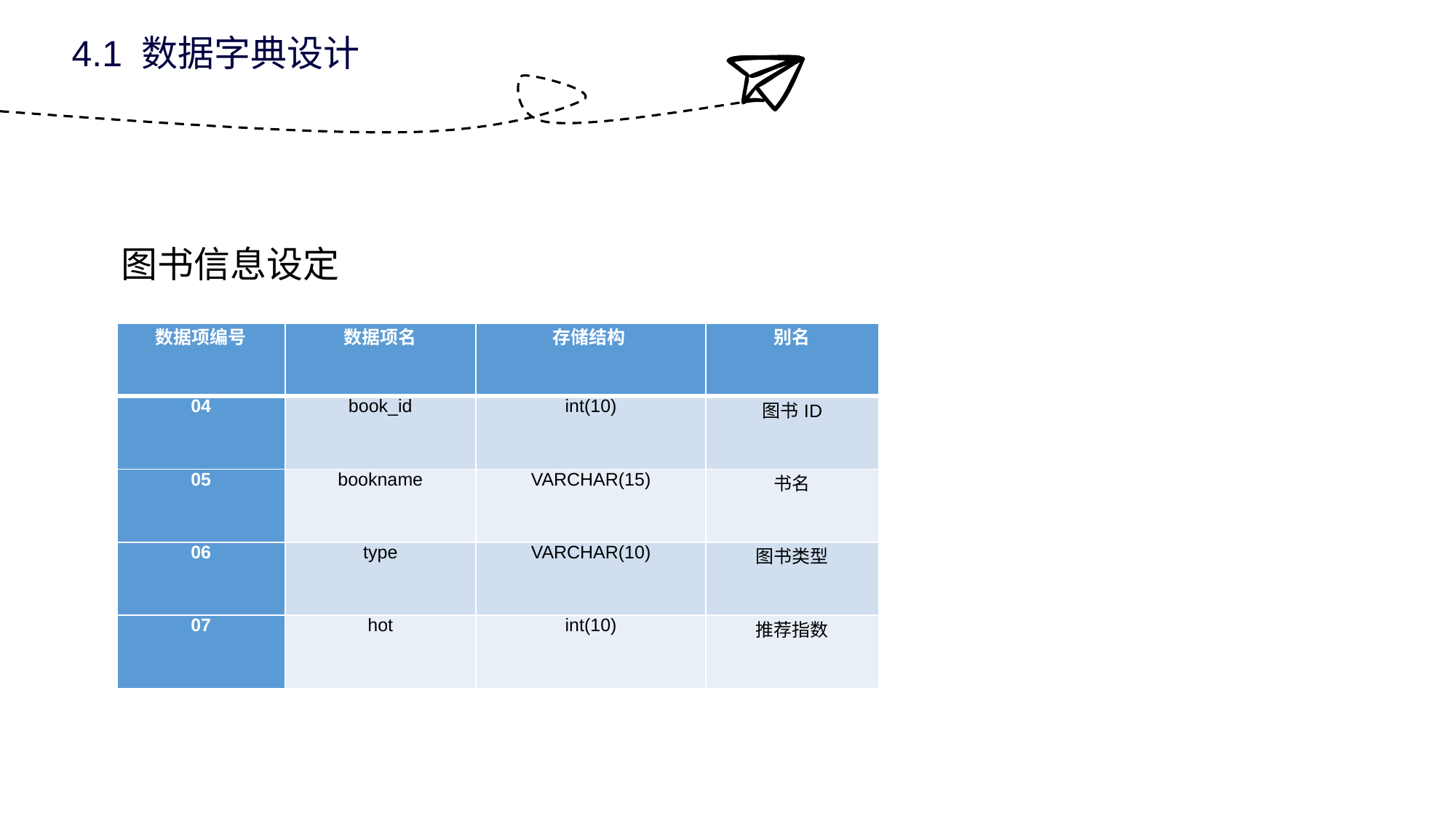

4.1 数据字典设计

图书信息设定
| 数据项编号 | 数据项名 | 存储结构 | 别名 |
| --- | --- | --- | --- |
| 04 | book\_id | int(10) | 图书ID |
| 05 | bookname | VARCHAR(15) | 书名 |
| 06 | type | VARCHAR(10) | 图书类型 |
| 07 | hot | int(10) | 推荐指数 |